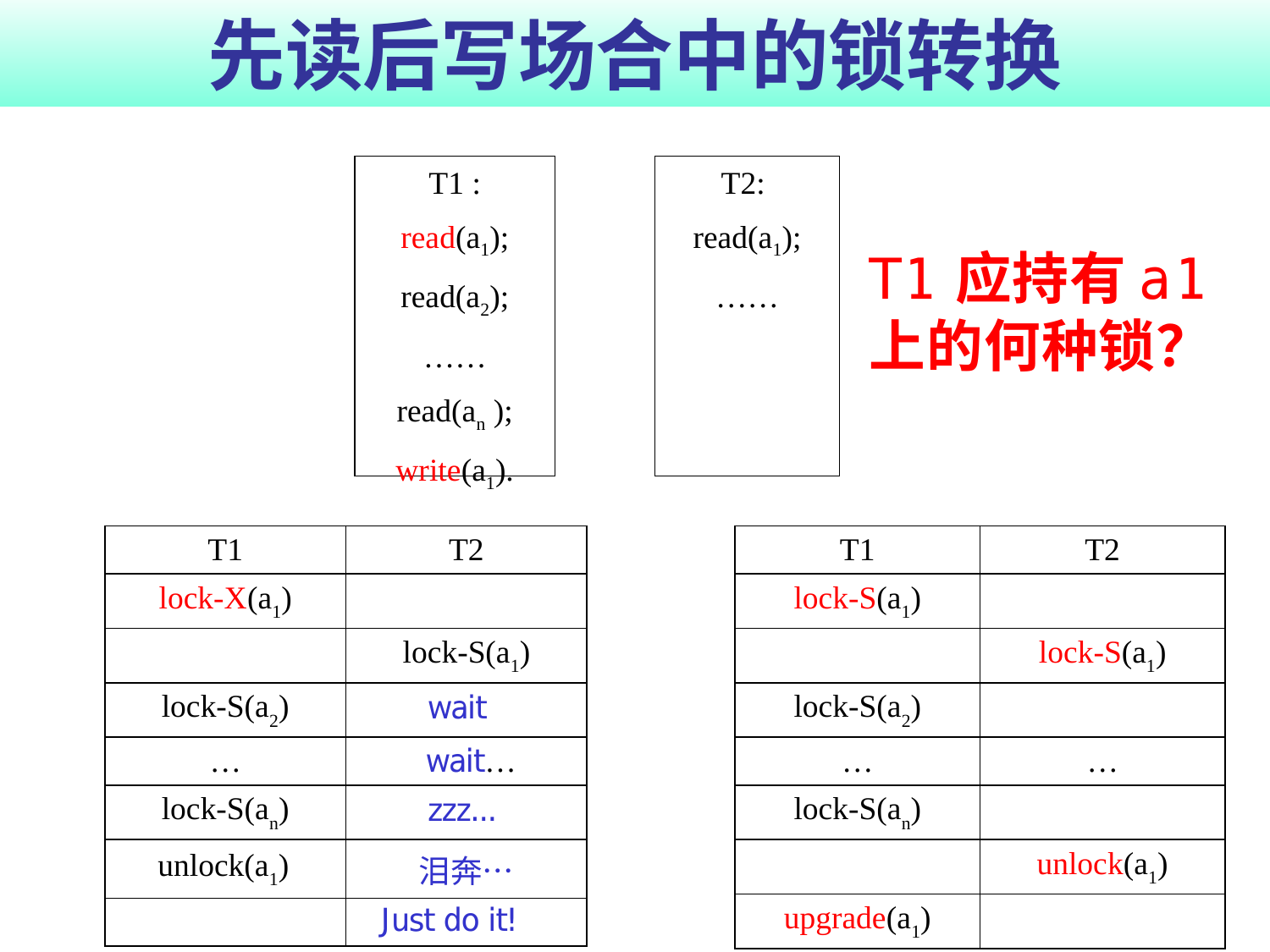

# 先读后写场合中的锁转换
T1 :
read(a1);
read(a2);
……
read(an );
write(a1).
T2:
read(a1);
……
T1应持有a1
上的何种锁？
| T1 | T2 |
| --- | --- |
| lock-X(a1) |  |
|  | lock-S(a1) |
| lock-S(a2) | wait |
| … | wait… |
| lock-S(an) | zzz… |
| unlock(a1) | 泪奔… |
|  | Just do it! |
| T1 | T2 |
| --- | --- |
| lock-S(a1) |  |
|  | lock-S(a1) |
| lock-S(a2) |  |
| … | … |
| lock-S(an) |  |
|  | unlock(a1) |
| upgrade(a1) |  |